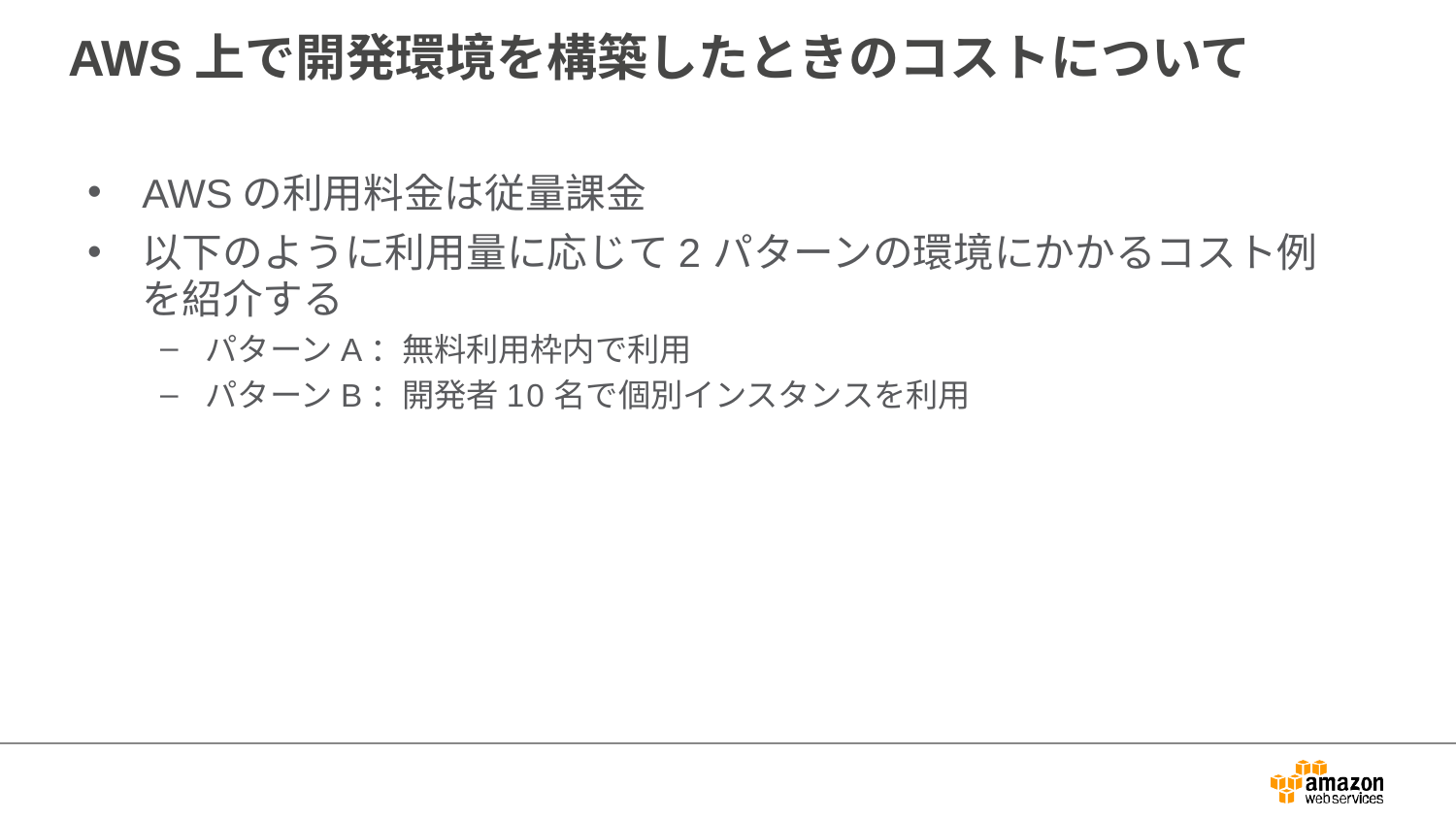

# AWS上で開発環境を構築したときのコストについて
AWSの利用料金は従量課金
以下のように利用量に応じて2パターンの環境にかかるコスト例を紹介する
パターンA：無料利用枠内で利用
パターンB：開発者10名で個別インスタンスを利用